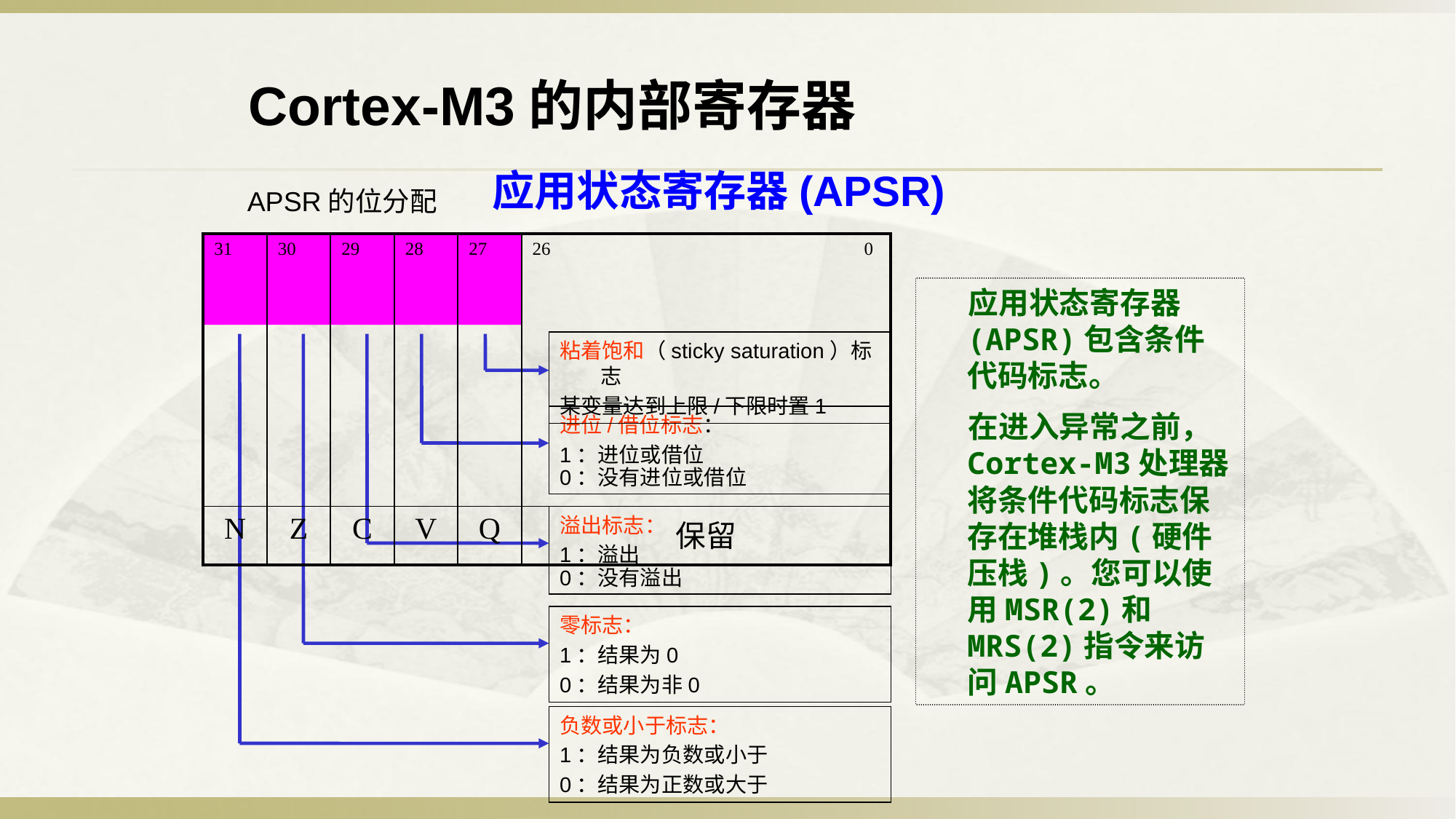

Cortex-M3的内部寄存器
应用状态寄存器(APSR)
APSR的位分配

| 31 | 30 | 29 | 28 | 27 | 26 0 |
| --- | --- | --- | --- | --- | --- |
| N | Z | C | V | Q | 保留 |
     应用状态寄存器(APSR)包含条件代码标志。
     在进入异常之前，Cortex-M3处理器将条件代码标志保存在堆栈内(硬件压栈)。您可以使用MSR(2)和MRS(2)指令来访问APSR。
粘着饱和（sticky saturation）标志
某变量达到上限/下限时置1

进位/借位标志：
1：进位或借位
0：没有进位或借位

溢出标志：
1：溢出
0：没有溢出

零标志：
1：结果为0
0：结果为非0

负数或小于标志：
1：结果为负数或小于
0：结果为正数或大于